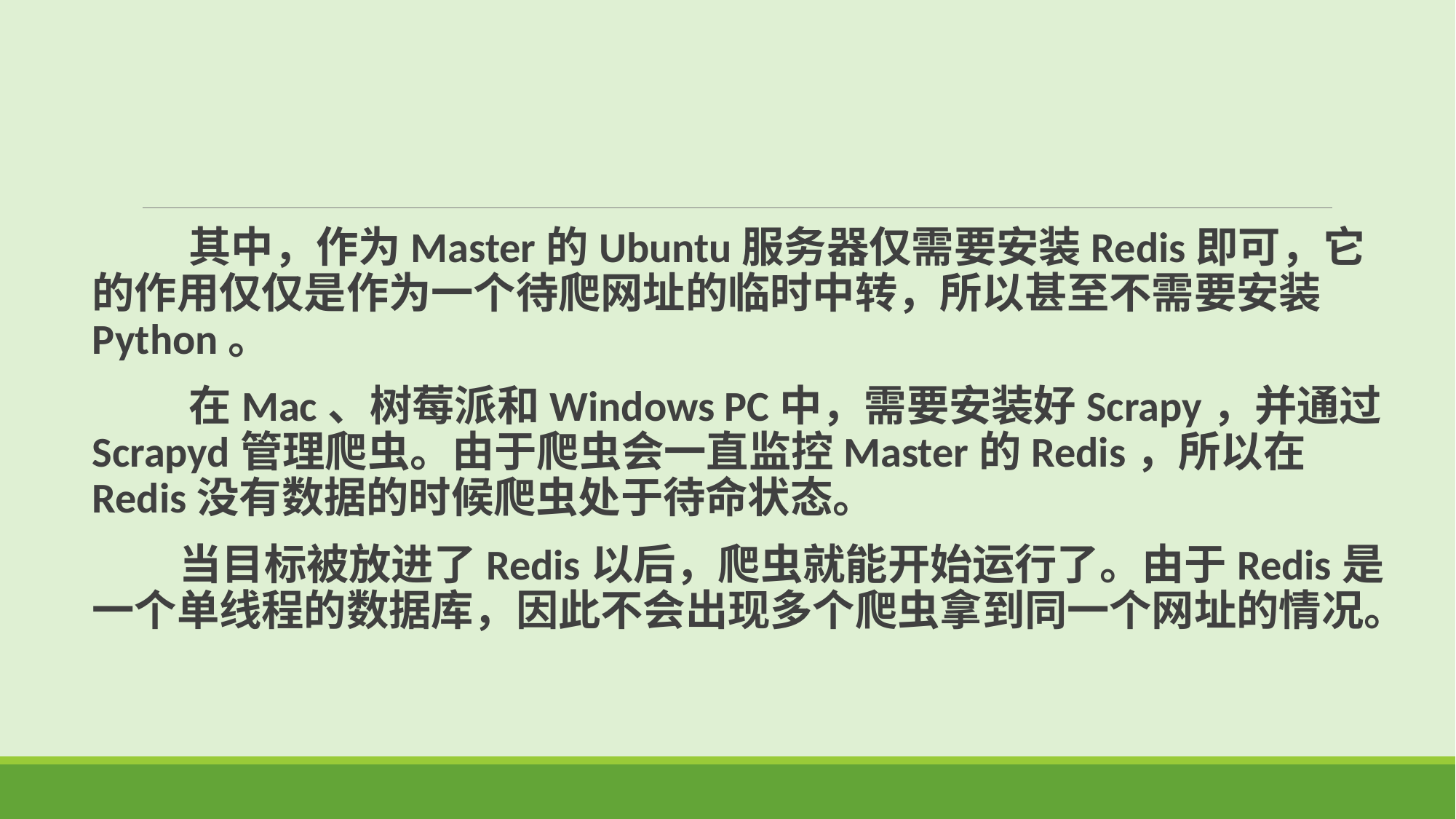

其中，作为Master的Ubuntu服务器仅需要安装Redis即可，它的作用仅仅是作为一个待爬网址的临时中转，所以甚至不需要安装Python。
         在Mac、树莓派和Windows PC中，需要安装好Scrapy，并通过Scrapyd管理爬虫。由于爬虫会一直监控Master的Redis，所以在Redis没有数据的时候爬虫处于待命状态。
        当目标被放进了Redis以后，爬虫就能开始运行了。由于Redis是一个单线程的数据库，因此不会出现多个爬虫拿到同一个网址的情况。